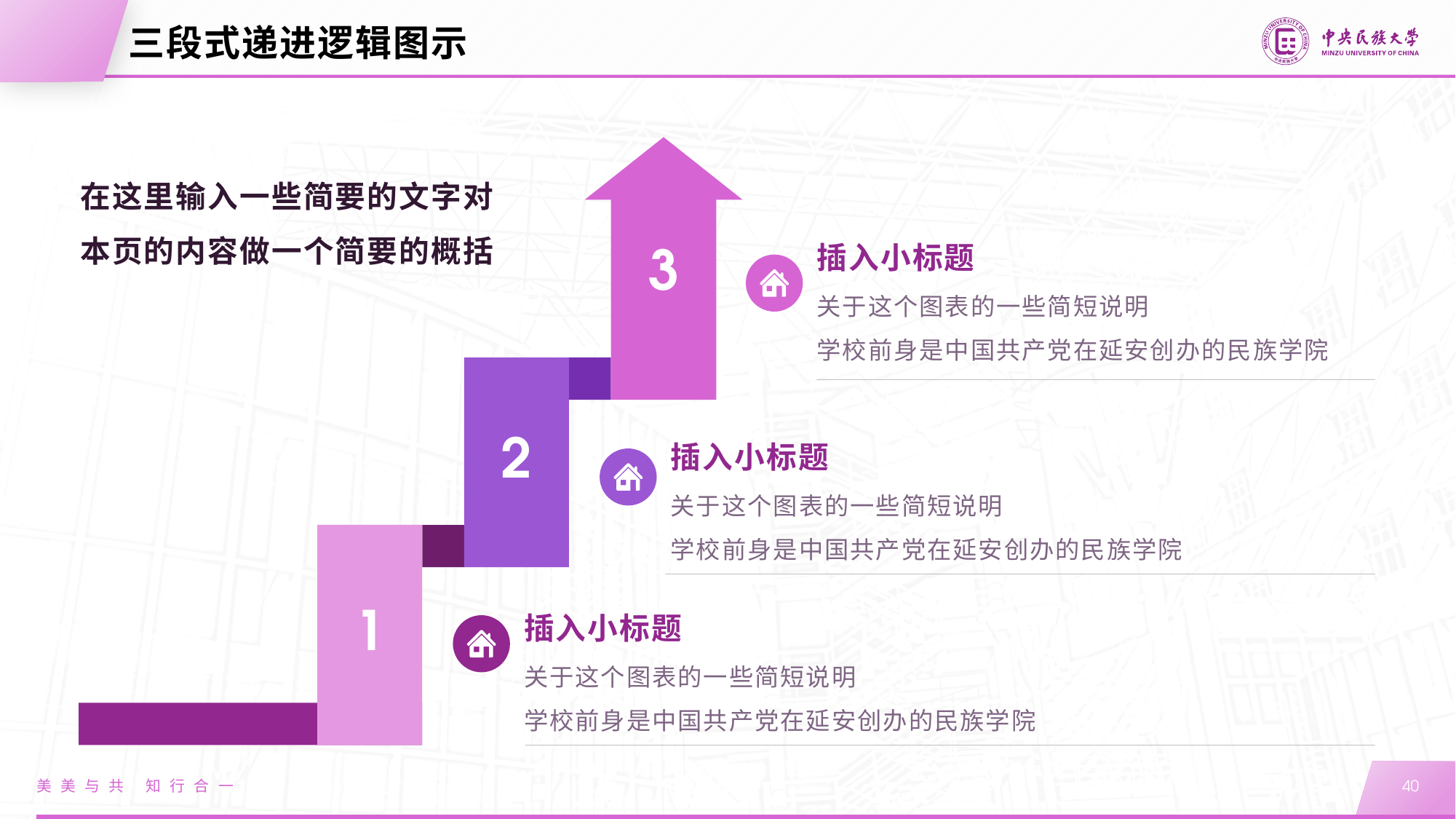

# 三段式递进逻辑图示
3
在这里输入一些简要的文字对本页的内容做一个简要的概括
插入小标题
关于这个图表的一些简短说明
学校前身是中国共产党在延安创办的民族学院

2

插入小标题
关于这个图表的一些简短说明
学校前身是中国共产党在延安创办的民族学院

1

插入小标题
关于这个图表的一些简短说明
学校前身是中国共产党在延安创办的民族学院

美美与共 知行合一
40